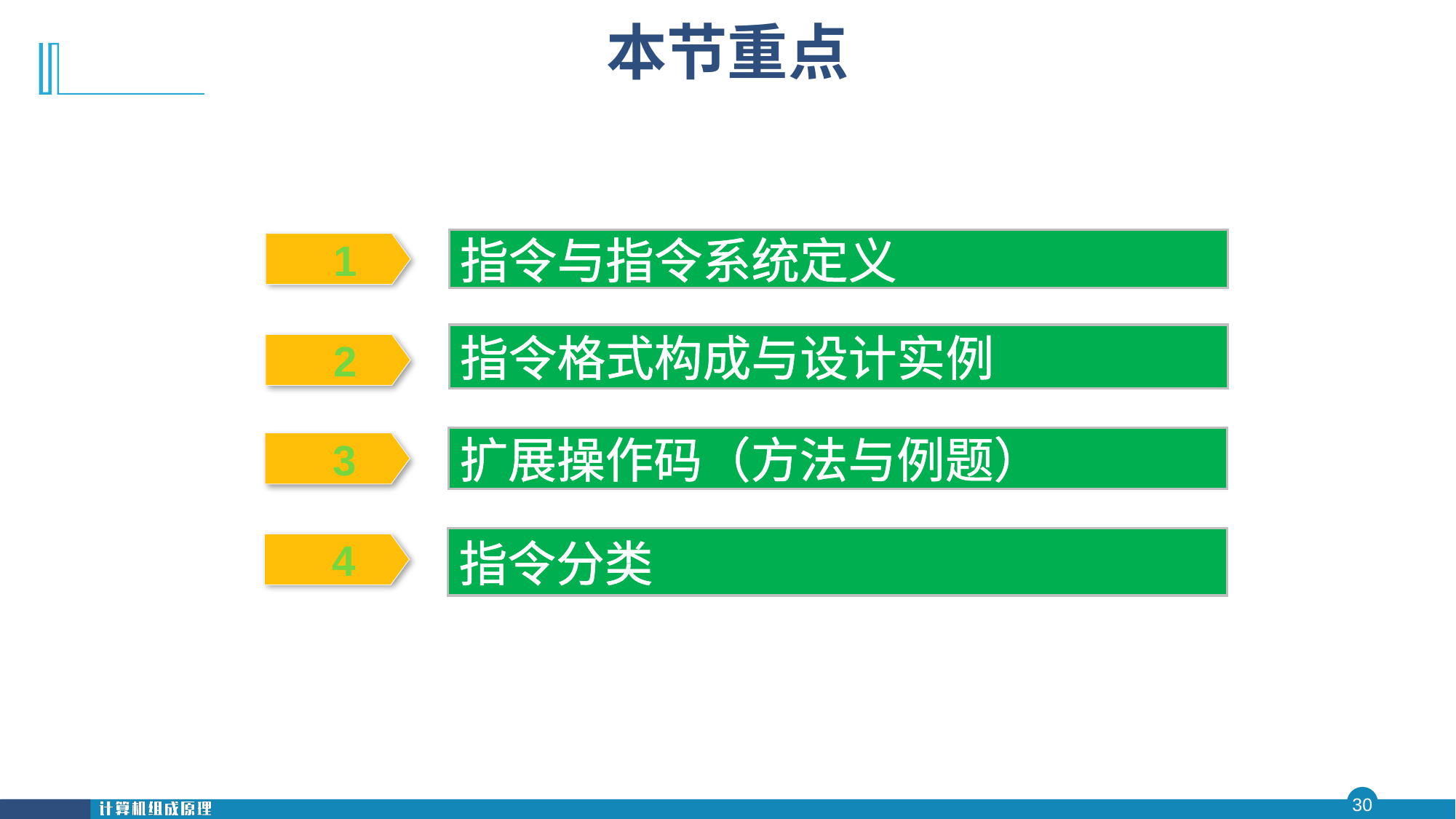

# 本节重点
指令与指令系统定义
  1
指令格式构成与设计实例
  2
扩展操作码（方法与例题）
  3
指令分类
  4